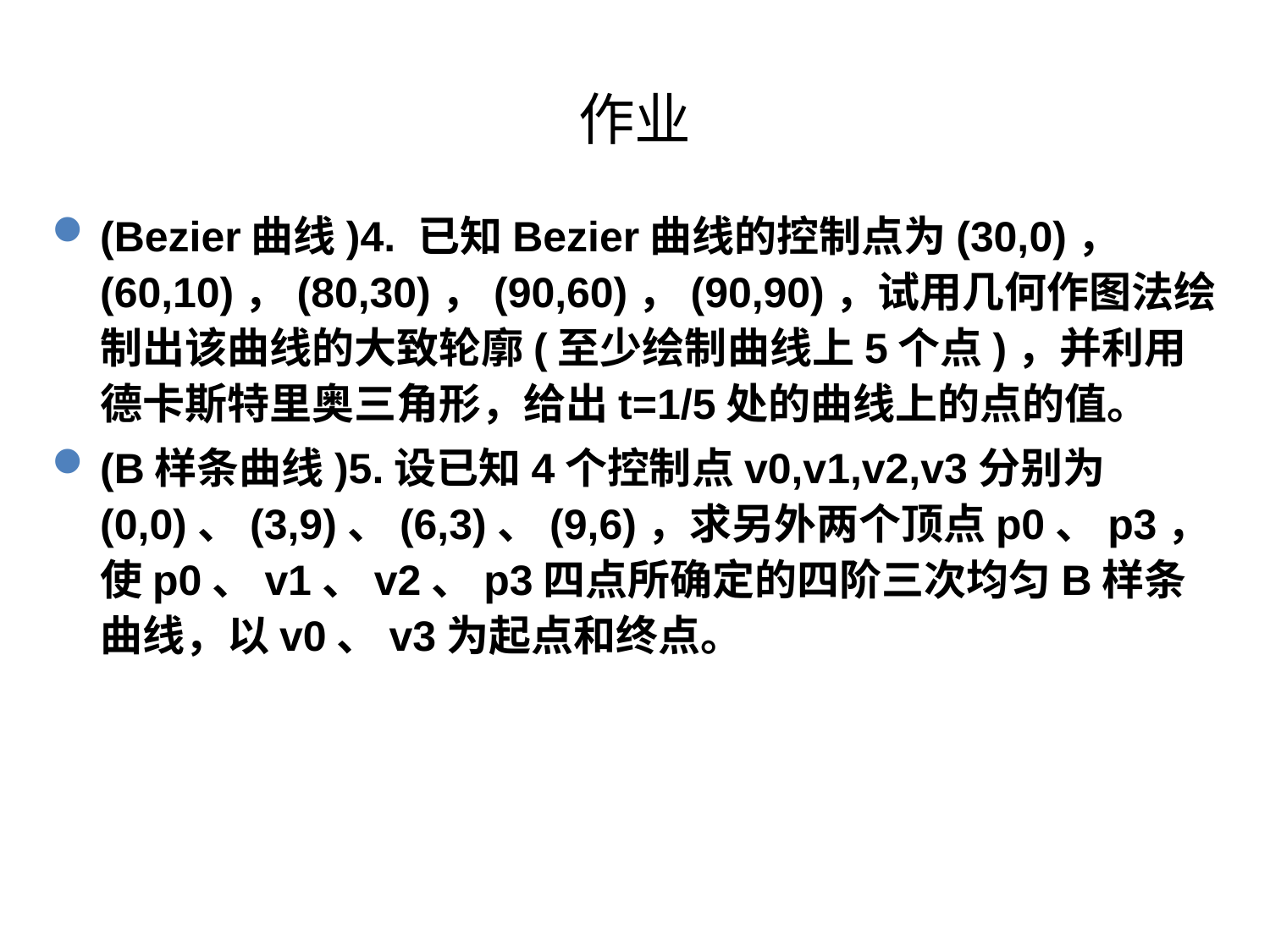

# 作业
(Bezier曲线)4. 已知Bezier曲线的控制点为(30,0)，(60,10)，(80,30)，(90,60)，(90,90)，试用几何作图法绘制出该曲线的大致轮廓(至少绘制曲线上5个点)，并利用德卡斯特里奥三角形，给出t=1/5处的曲线上的点的值。
(B样条曲线)5.设已知4个控制点v0,v1,v2,v3分别为(0,0)、(3,9)、(6,3)、(9,6)，求另外两个顶点p0、p3，使p0、v1、v2、p3四点所确定的四阶三次均匀B样条曲线，以v0、v3为起点和终点。